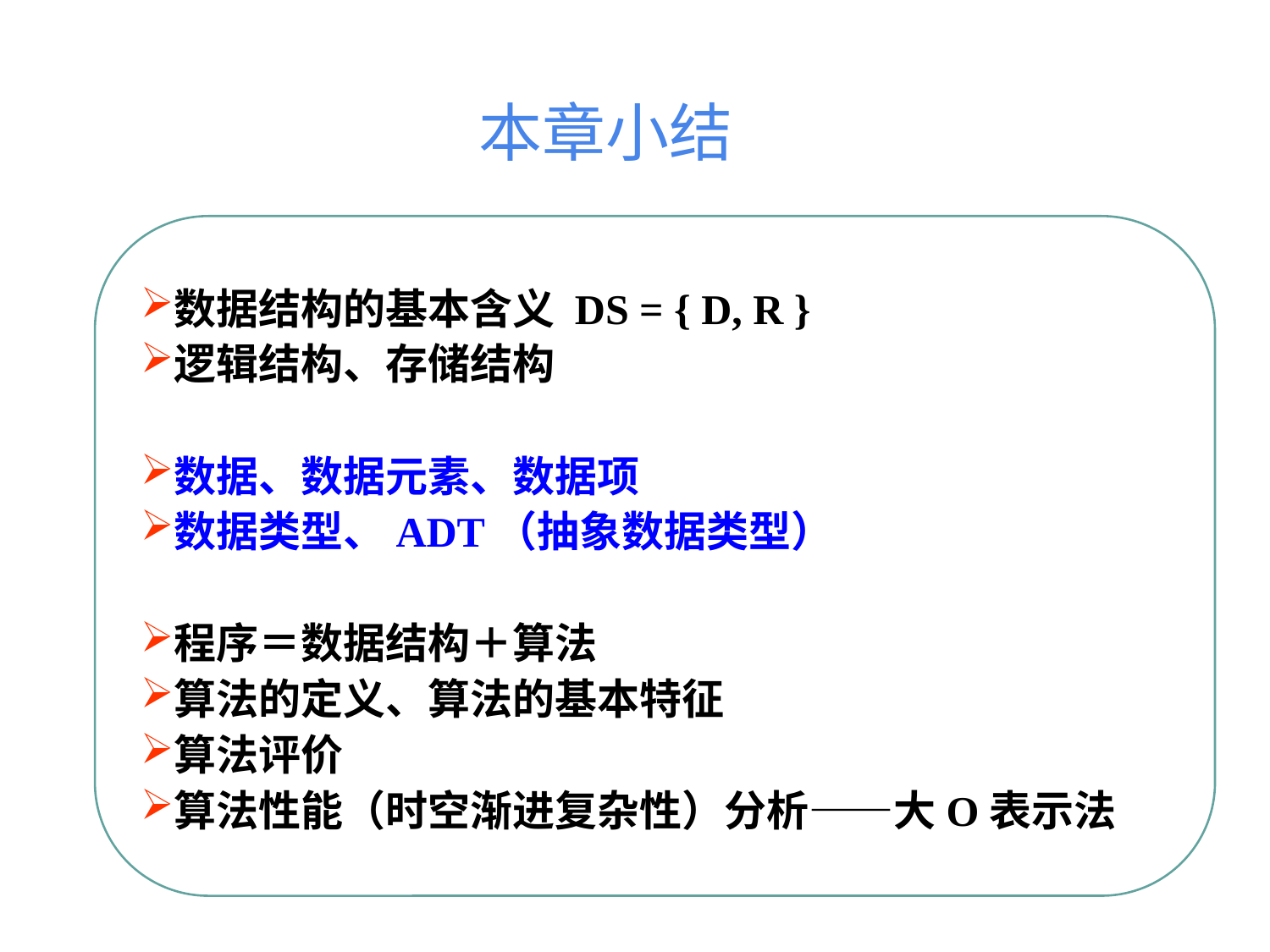

本章小结
数据结构的基本含义 DS = { D, R }
逻辑结构、存储结构

数据、数据元素、数据项
数据类型、ADT（抽象数据类型）

程序＝数据结构＋算法
算法的定义、算法的基本特征
算法评价
算法性能（时空渐进复杂性）分析——大O表示法